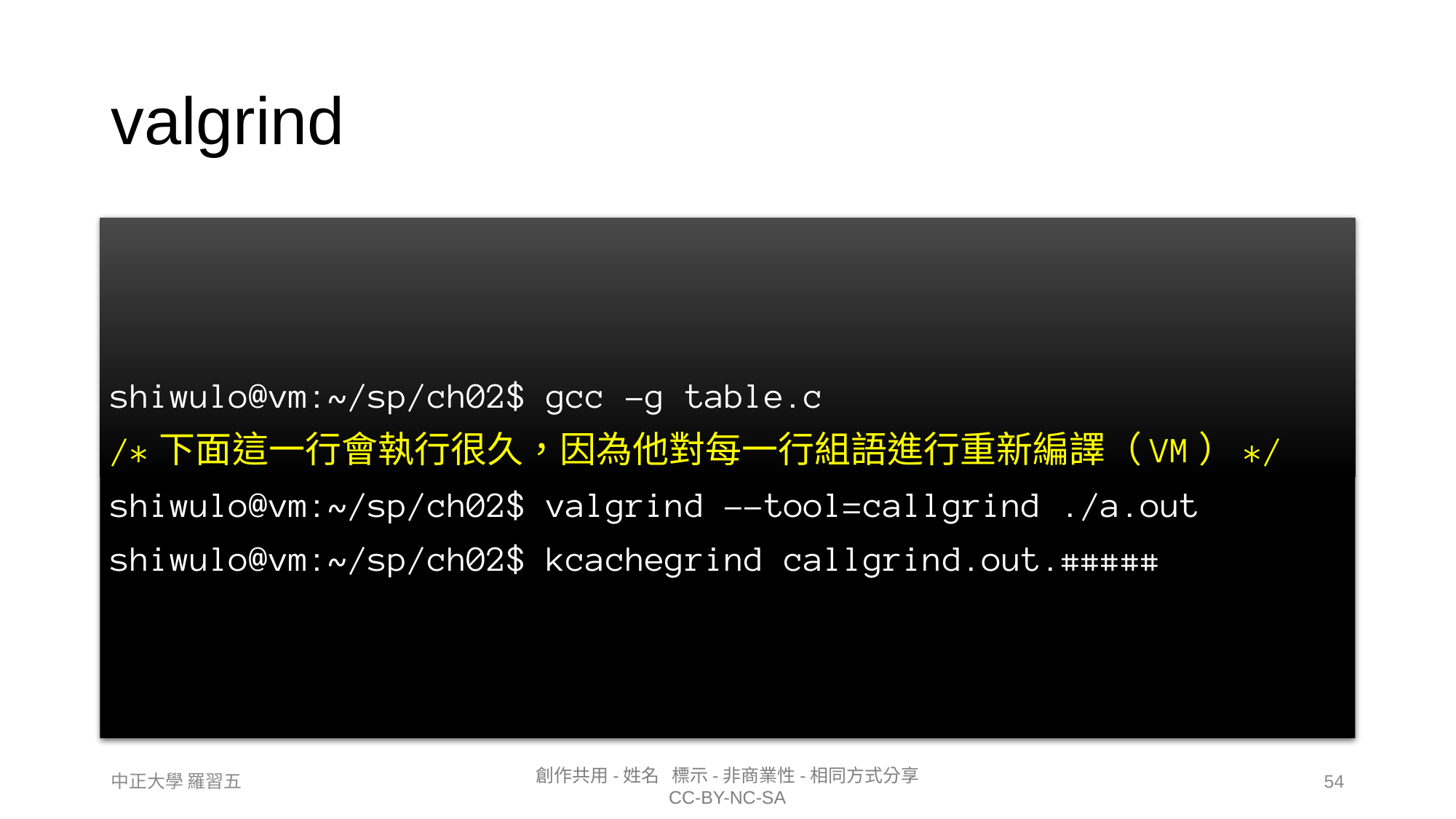

# valgrind
shiwulo@vm:~/sp/ch02$ gcc -g table.c
/*下面這一行會執行很久，因為他對每一行組語進行重新編譯（VM）*/
shiwulo@vm:~/sp/ch02$ valgrind --tool=callgrind ./a.out
shiwulo@vm:~/sp/ch02$ kcachegrind callgrind.out.#####
54